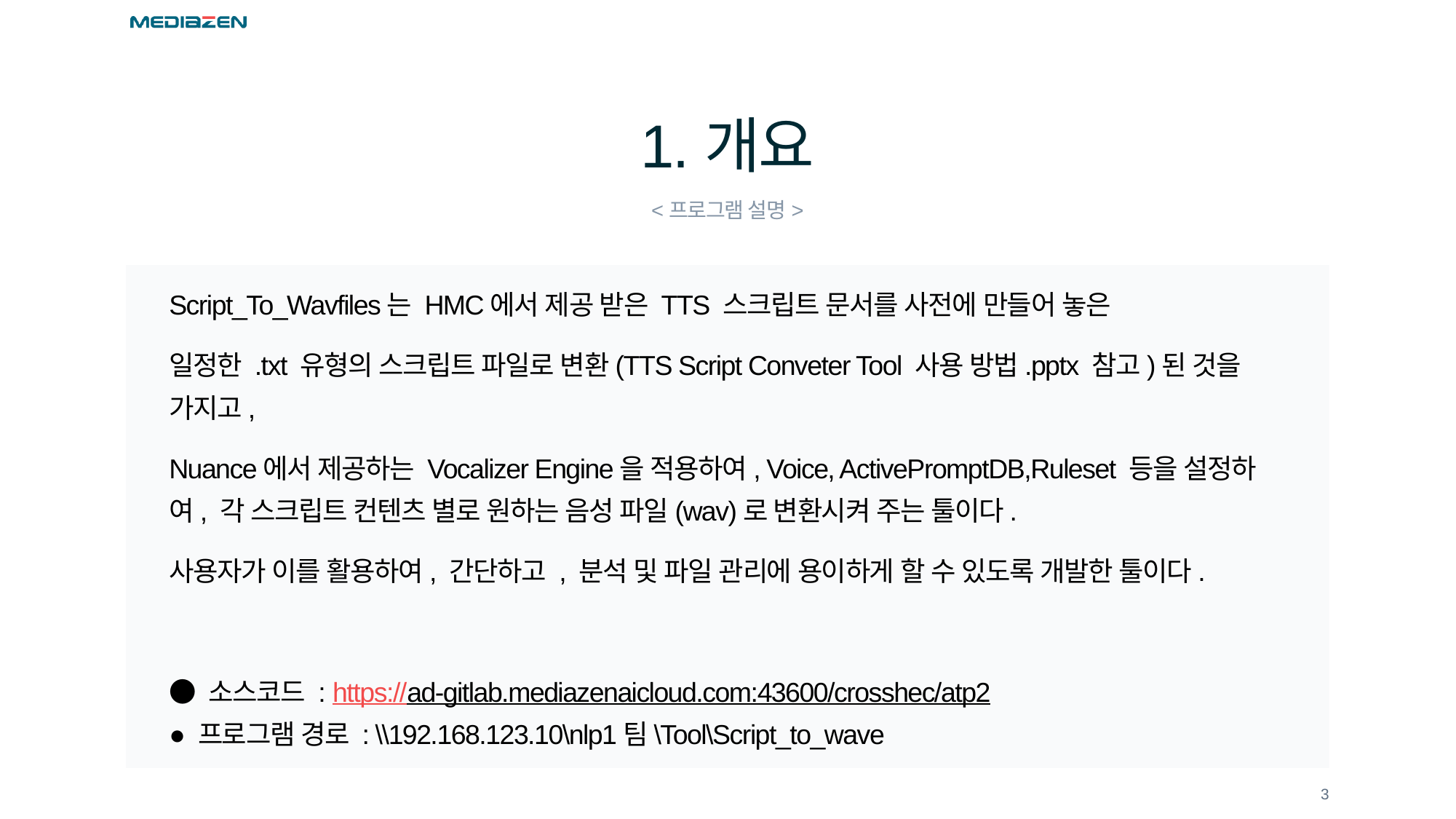

# 1.개요
<프로그램 설명>
Script_To_Wavfiles는 HMC에서 제공 받은 TTS 스크립트 문서를 사전에 만들어 놓은
일정한 .txt 유형의 스크립트 파일로 변환(TTS Script Conveter Tool 사용 방법.pptx 참고)된 것을 가지고,
Nuance에서 제공하는 Vocalizer Engine을 적용하여, Voice, ActivePromptDB,Ruleset 등을 설정하여, 각 스크립트 컨텐츠 별로 원하는 음성 파일(wav)로 변환시켜 주는 툴이다.
사용자가 이를 활용하여, 간단하고 , 분석 및 파일 관리에 용이하게 할 수 있도록 개발한 툴이다.

● 소스코드 : https://ad-gitlab.mediazenaicloud.com:43600/crosshec/atp2
● 프로그램 경로 : \\192.168.123.10\nlp1팀\Tool\Script_to_wave

3